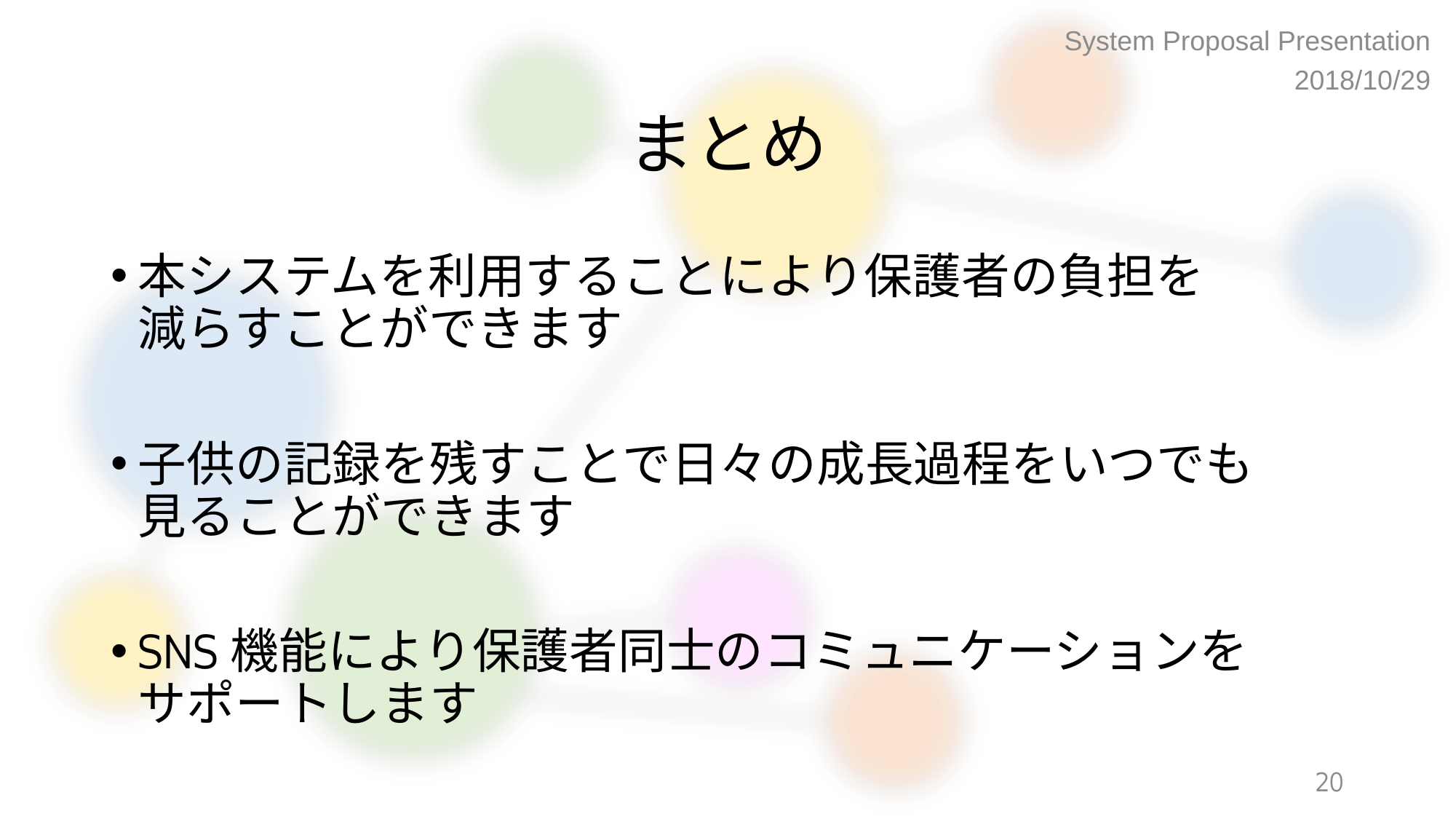

System Proposal Presentation
2018/10/29
# まとめ
本システムを利用することにより保護者の負担を
減らすことができます

子供の記録を残すことで日々の成長過程をいつでも
見ることができます

SNS機能により保護者同士のコミュニケーションを
サポートします
20